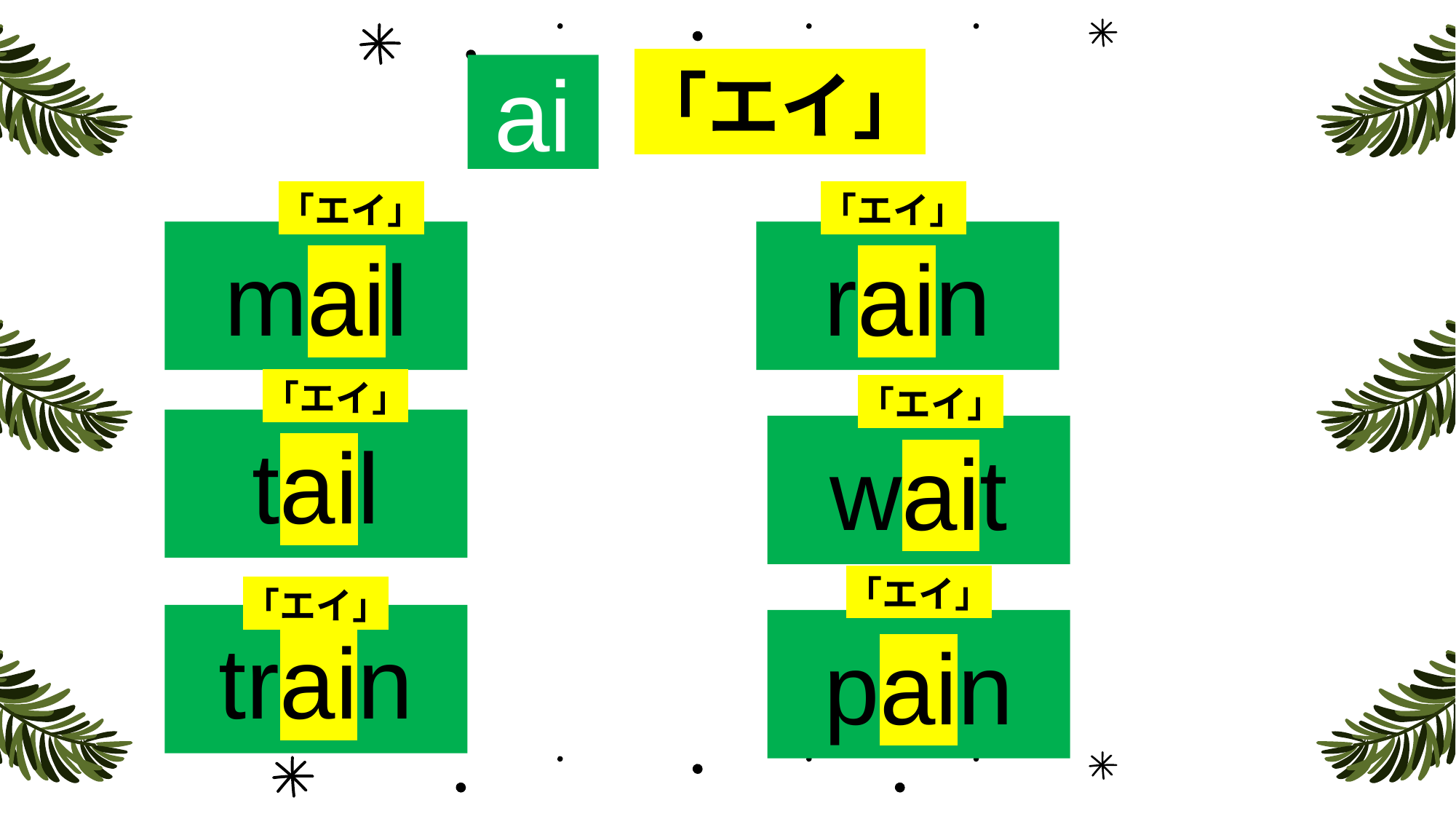

ai
「エイ」
「エイ」
「エイ」
mail
rain
「エイ」
「エイ」
tail
wait
「エイ」
「エイ」
train
pain